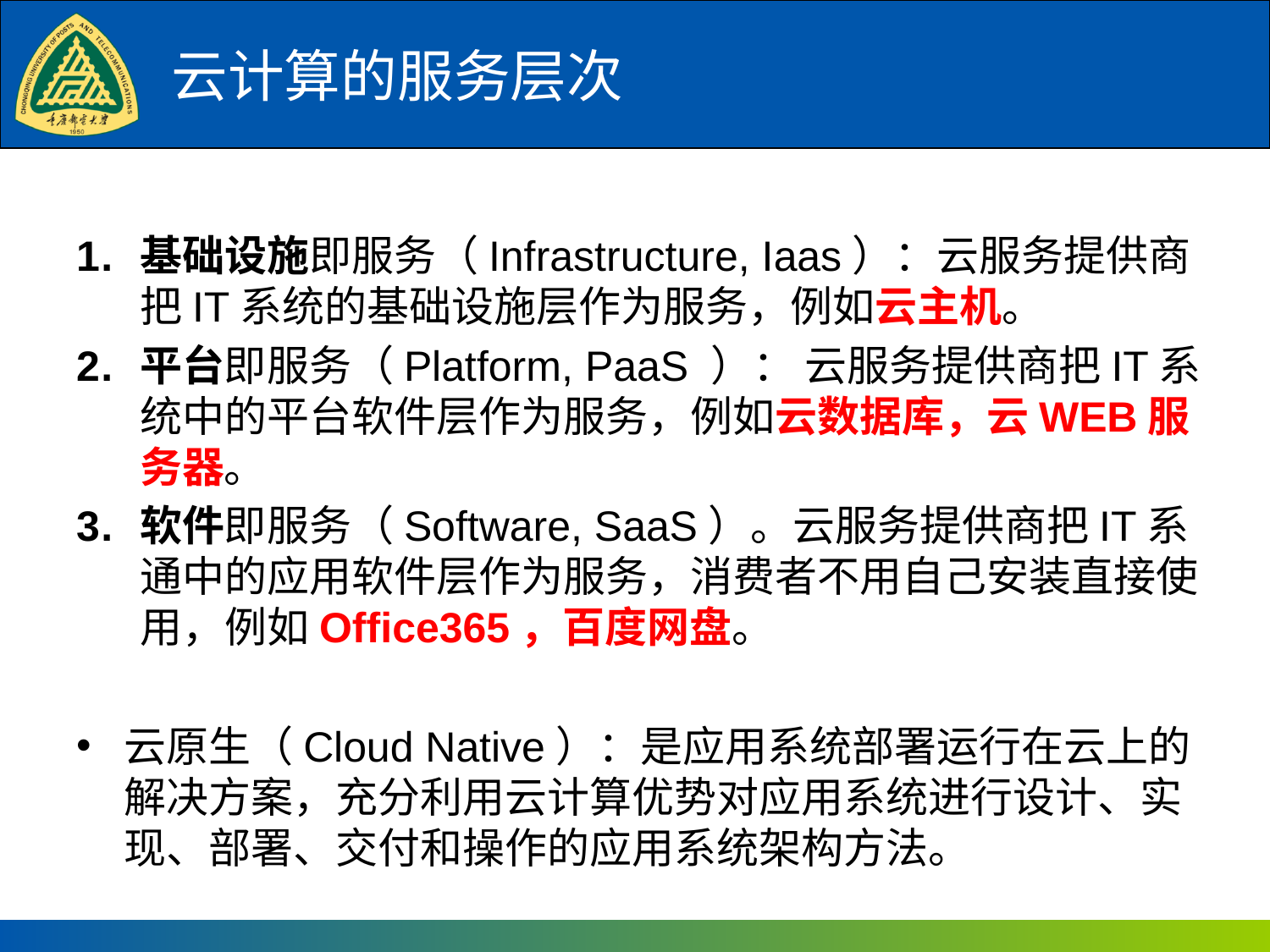

# 云计算的服务层次
基础设施即服务（Infrastructure, Iaas）：云服务提供商把IT系统的基础设施层作为服务，例如云主机。
平台即服务（Platform, PaaS ）： 云服务提供商把IT系统中的平台软件层作为服务，例如云数据库，云WEB服务器。
软件即服务（Software, SaaS）。云服务提供商把IT系通中的应用软件层作为服务，消费者不用自己安装直接使用，例如Office365，百度网盘。

云原生（Cloud Native）：是应用系统部署运行在云上的解决方案，充分利用云计算优势对应用系统进行设计、实现、部署、交付和操作的应用系统架构方法。